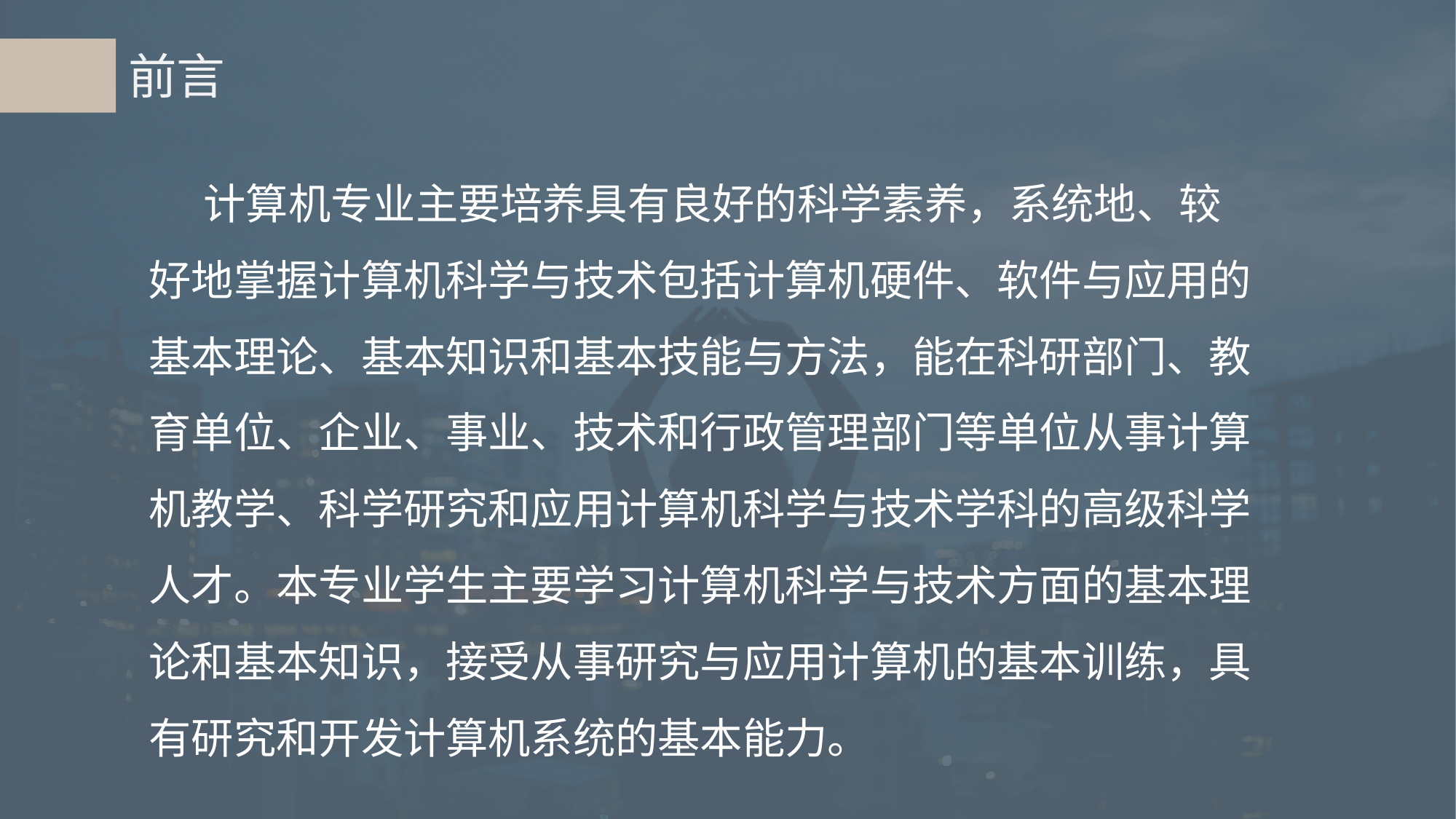

前言
计算机专业主要培养具有良好的科学素养，系统地、较好地掌握计算机科学与技术包括计算机硬件、软件与应用的基本理论、基本知识和基本技能与方法，能在科研部门、教育单位、企业、事业、技术和行政管理部门等单位从事计算机教学、科学研究和应用计算机科学与技术学科的高级科学人才。本专业学生主要学习计算机科学与技术方面的基本理论和基本知识，接受从事研究与应用计算机的基本训练，具有研究和开发计算机系统的基本能力。